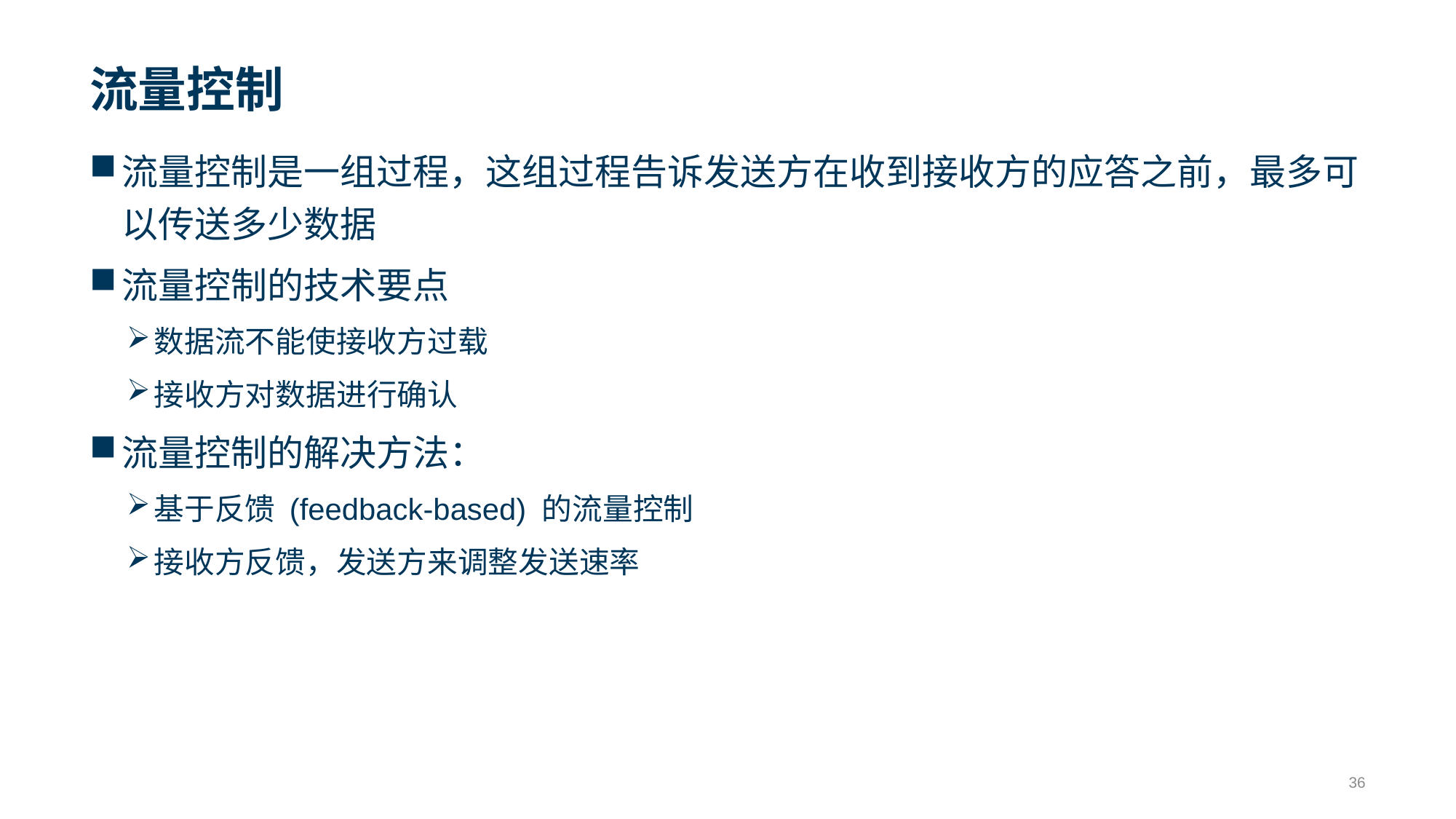

# 流量控制
流量控制是一组过程，这组过程告诉发送方在收到接收方的应答之前，最多可以传送多少数据
流量控制的技术要点
数据流不能使接收方过载
接收方对数据进行确认
流量控制的解决方法：
基于反馈 (feedback-based) 的流量控制
接收方反馈，发送方来调整发送速率

36